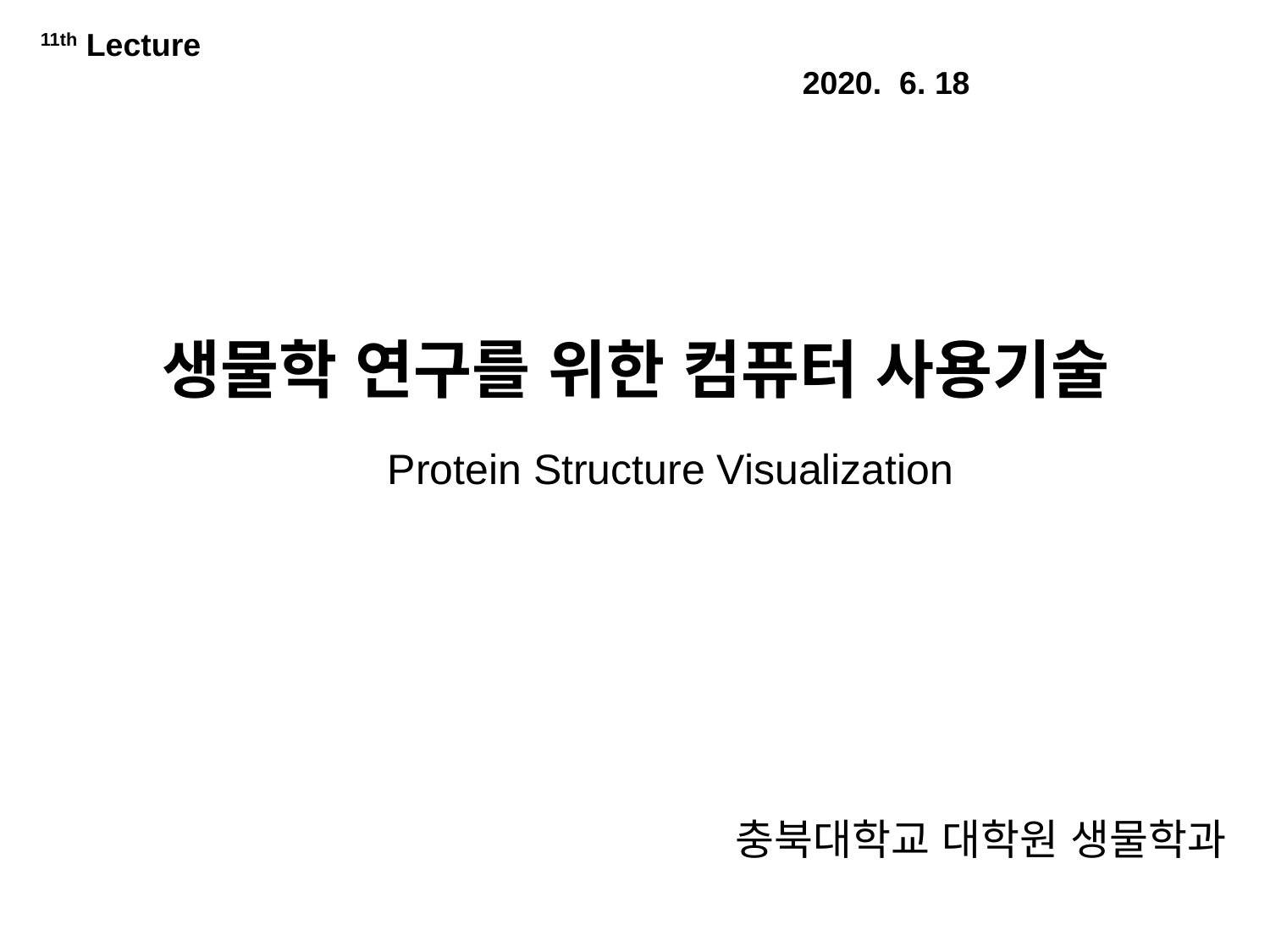

11th Lecture														2020.  6. 18
# 생물학 연구를 위한 컴퓨터 사용기술
Protein Structure Visualization
충북대학교 대학원 생물학과